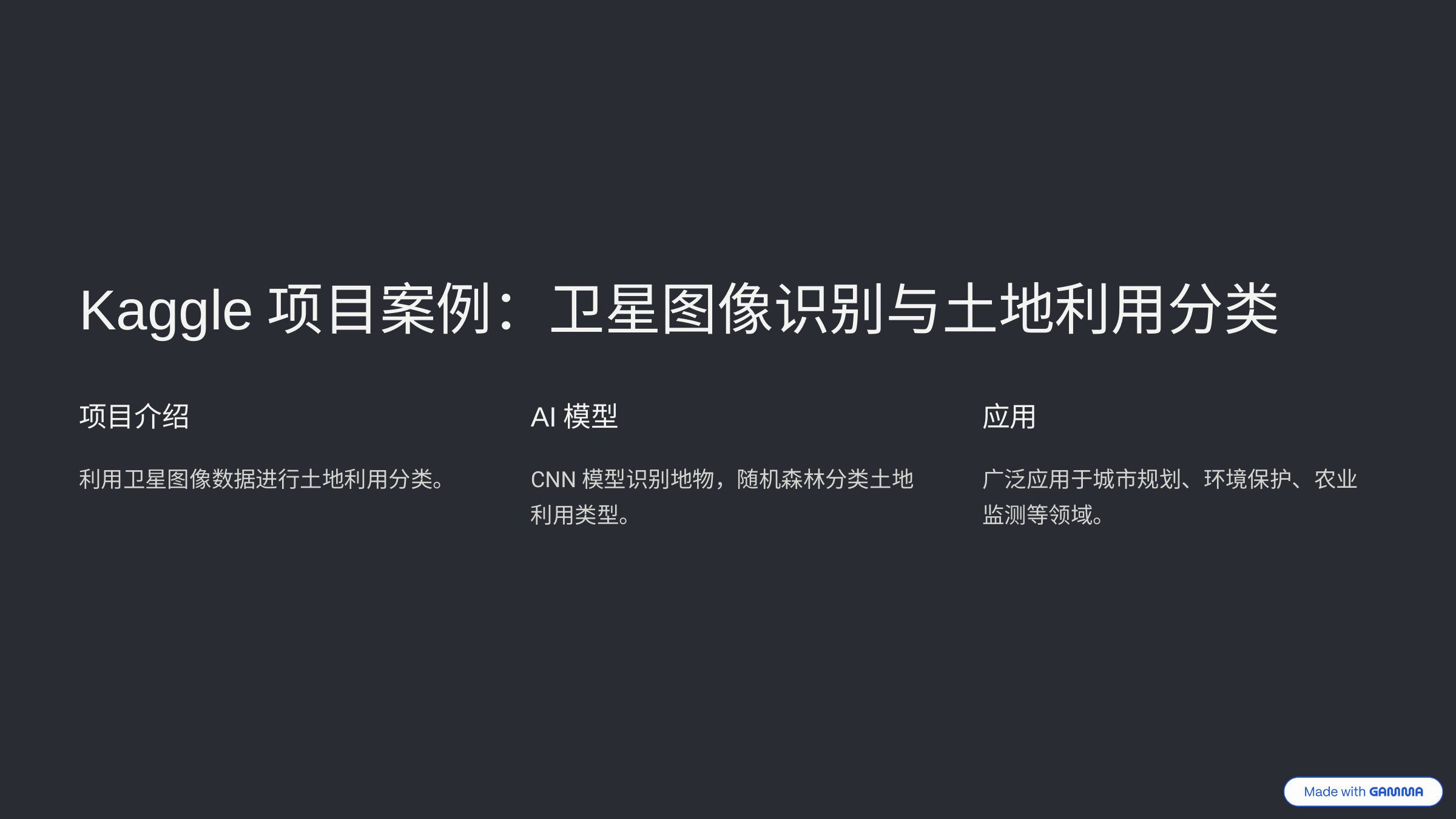

Kaggle项目案例：卫星图像识别与土地利用分类
项目介绍
AI模型
应用
利用卫星图像数据进行土地利用分类。
CNN模型识别地物，随机森林分类土地利用类型。
广泛应用于城市规划、环境保护、农业监测等领域。